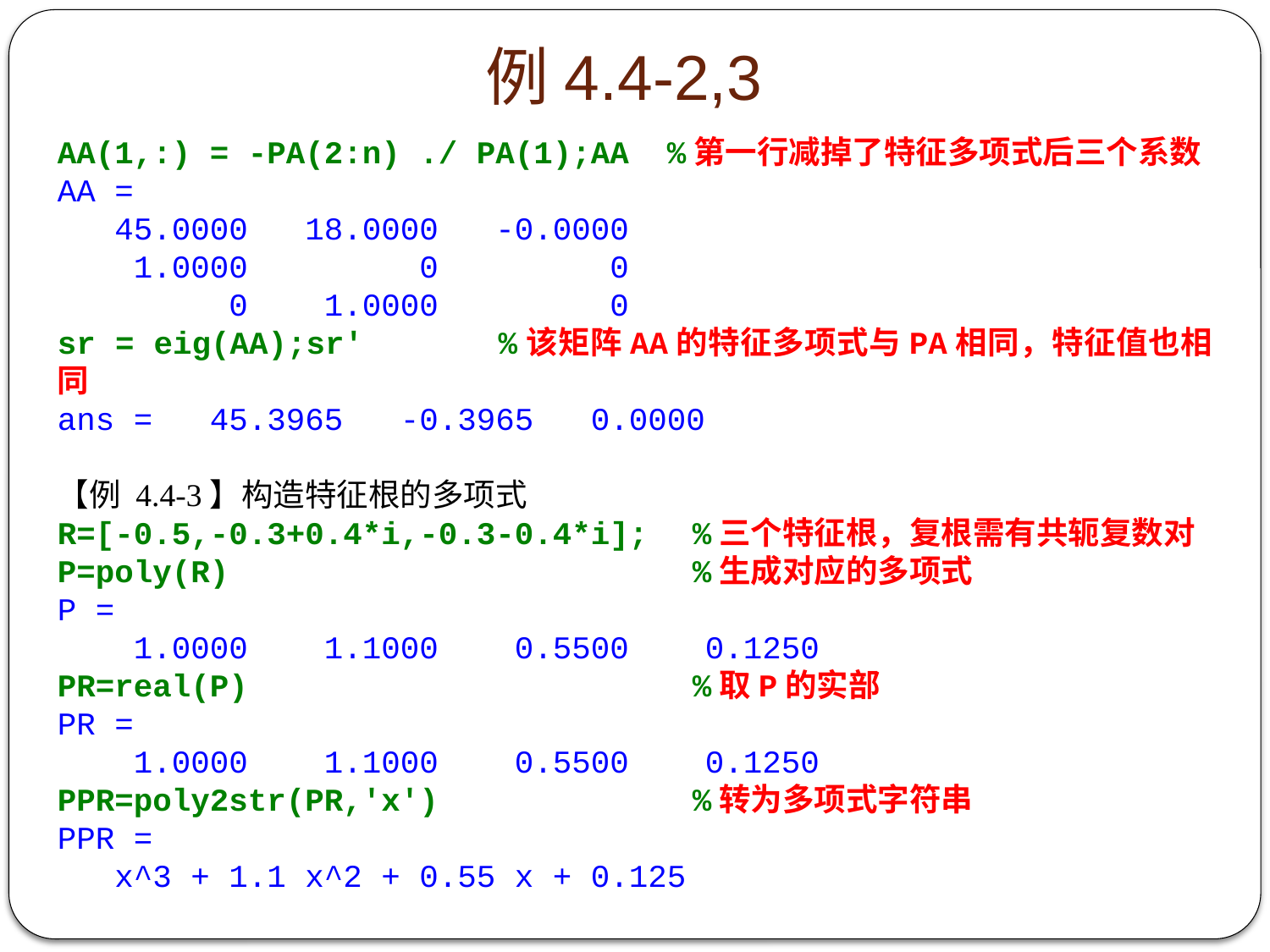

# 例4.4-2,3
AA(1,:) = -PA(2:n) ./ PA(1);AA  %第一行减掉了特征多项式后三个系数
AA =
   45.0000   18.0000   -0.0000
    1.0000         0         0
         0    1.0000         0
sr = eig(AA);sr' 	   %该矩阵AA的特征多项式与PA相同，特征值也相同
ans =   45.3965   -0.3965   0.0000

【例 4.4-3】构造特征根的多项式
R=[-0.5,-0.3+0.4*i,-0.3-0.4*i];	%三个特征根，复根需有共轭复数对
P=poly(R)				%生成对应的多项式
P =
    1.0000    1.1000    0.5500    0.1250
PR=real(P)  				%取P的实部
PR =
    1.0000    1.1000    0.5500    0.1250
PPR=poly2str(PR,'x')  		%转为多项式字符串
PPR =
   x^3 + 1.1 x^2 + 0.55 x + 0.125